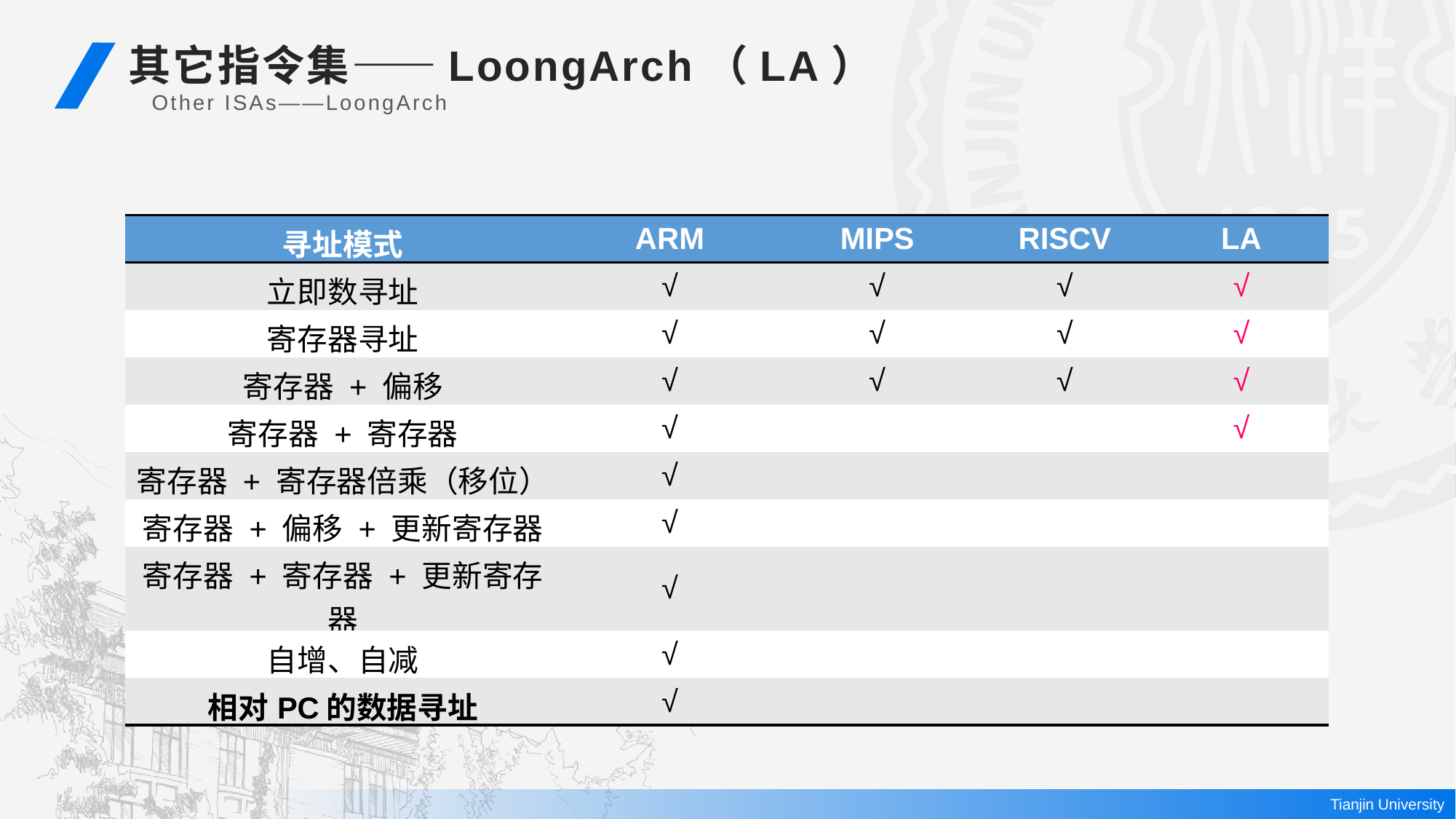

其它指令集——LoongArch（LA）
Other ISAs——LoongArch
| 寻址模式 | ARM | MIPS | RISCV | LA |
| --- | --- | --- | --- | --- |
| 立即数寻址 | √ | √ | √ | √ |
| 寄存器寻址 | √ | √ | √ | √ |
| 寄存器 + 偏移 | √ | √ | √ | √ |
| 寄存器 + 寄存器 | √ |  |  | √ |
| 寄存器 + 寄存器倍乘（移位） | √ |  |  |  |
| 寄存器 + 偏移 + 更新寄存器 | √ |  |  |  |
| 寄存器 + 寄存器 + 更新寄存器 | √ |  |  |  |
| 自增、自减 | √ |  |  |  |
| 相对PC的数据寻址 | √ |  |  |  |